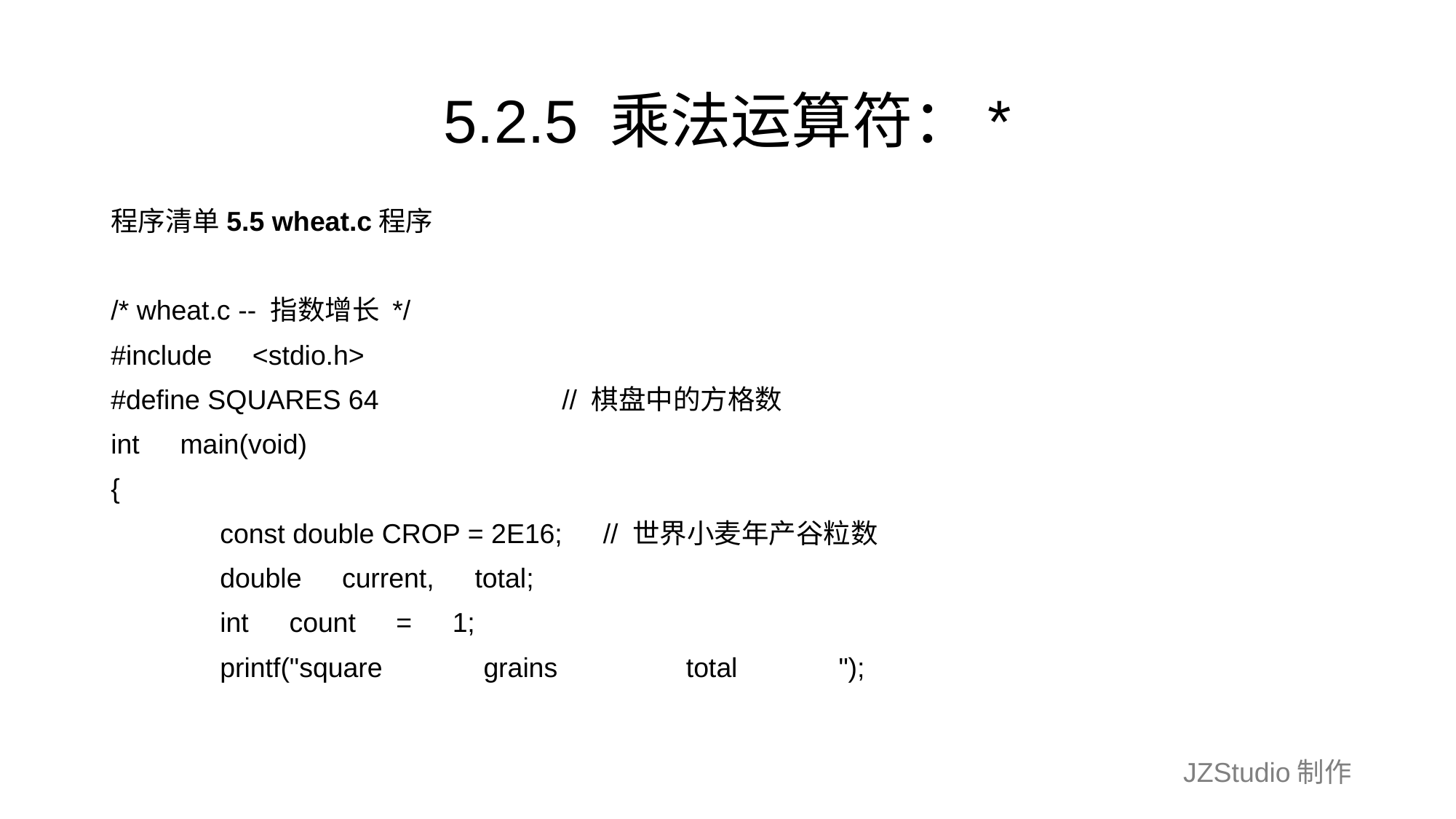

# 5.2.5 乘法运算符：*
程序清单5.5 wheat.c程序

/* wheat.c -- 指数增长 */
#include　<stdio.h>
#define SQUARES 64　　　　　　 // 棋盘中的方格数
int　main(void)
{
	const double CROP = 2E16;　// 世界小麦年产谷粒数
	double　current,　total;
	int　count　=　1;
	printf("square　　　 grains　　　　 total　　　 ");